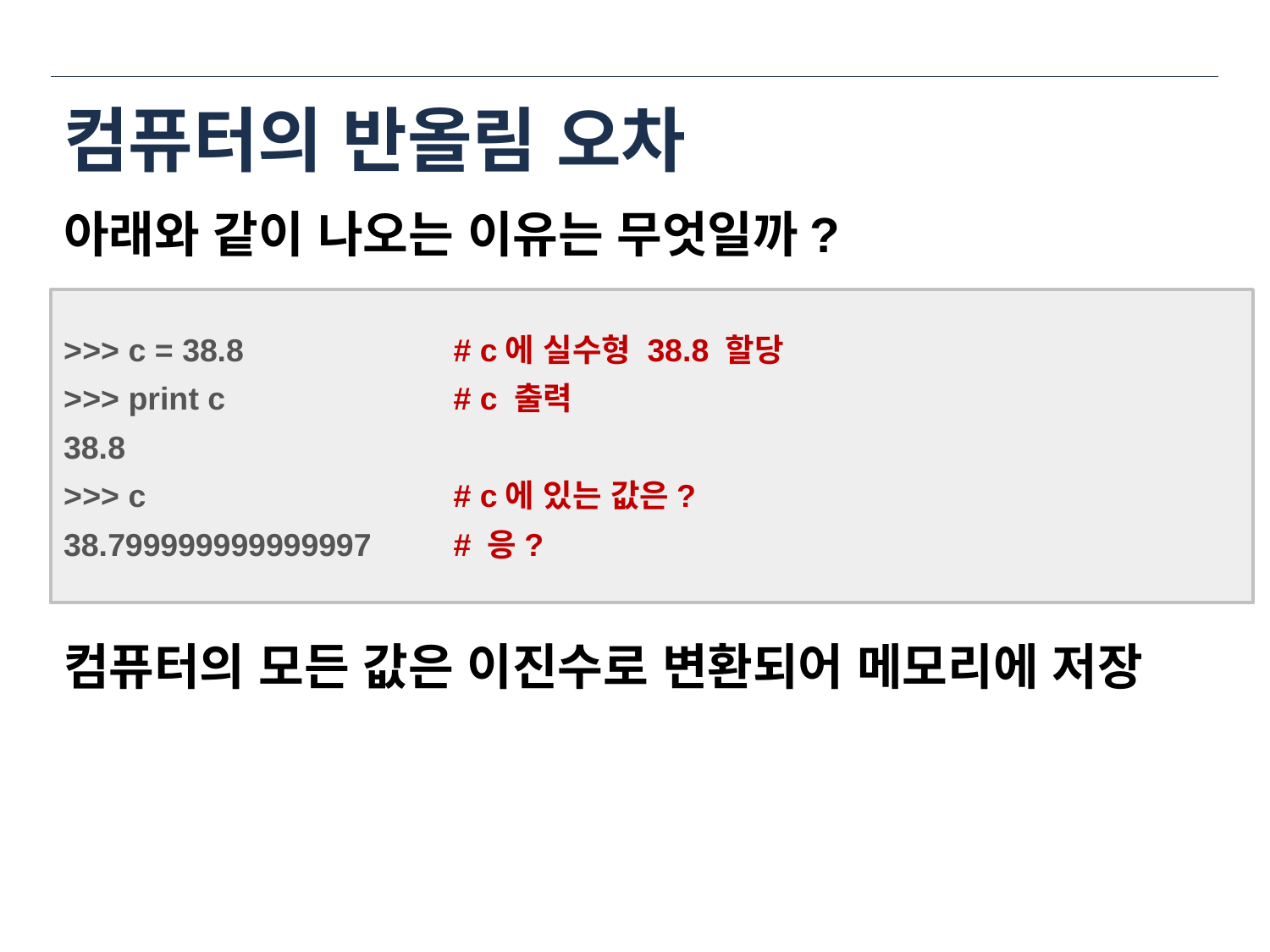

# 컴퓨터의 반올림 오차
아래와 같이 나오는 이유는 무엇일까?
>>> c = 38.8		 # c에 실수형 38.8 할당
>>> print c		 # c 출력
38.8
>>> c			 # c에 있는 값은?
38.799999999999997	 # 응?
컴퓨터의 모든 값은 이진수로 변환되어 메모리에 저장